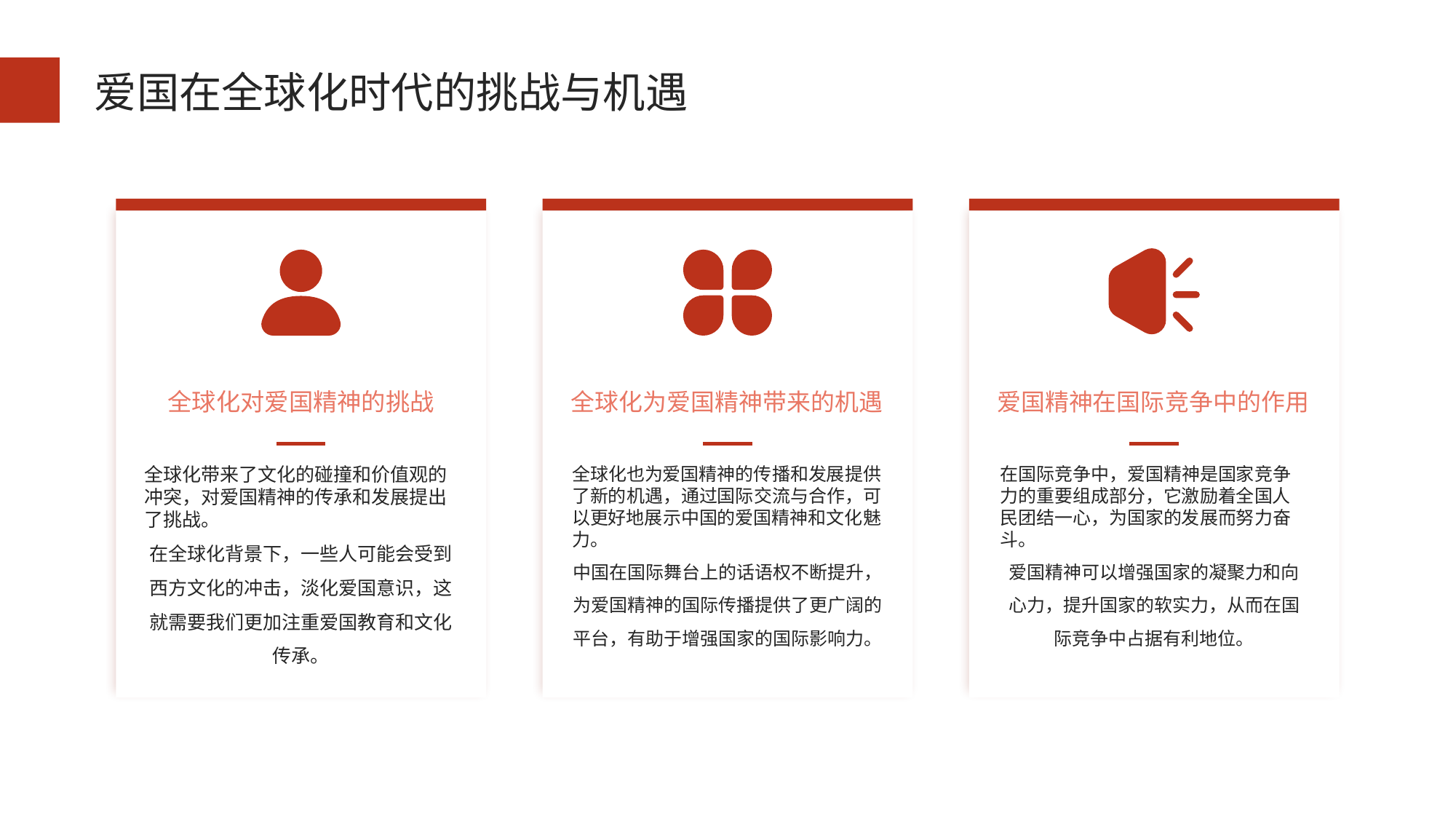

爱国在全球化时代的挑战与机遇

全球化对爱国精神的挑战
全球化为爱国精神带来的机遇
爱国精神在国际竞争中的作用
全球化带来了文化的碰撞和价值观的冲突，对爱国精神的传承和发展提出了挑战。
在全球化背景下，一些人可能会受到西方文化的冲击，淡化爱国意识，这就需要我们更加注重爱国教育和文化传承。
全球化也为爱国精神的传播和发展提供了新的机遇，通过国际交流与合作，可以更好地展示中国的爱国精神和文化魅力。
中国在国际舞台上的话语权不断提升，为爱国精神的国际传播提供了更广阔的平台，有助于增强国家的国际影响力。
在国际竞争中，爱国精神是国家竞争力的重要组成部分，它激励着全国人民团结一心，为国家的发展而努力奋斗。
爱国精神可以增强国家的凝聚力和向心力，提升国家的软实力，从而在国际竞争中占据有利地位。